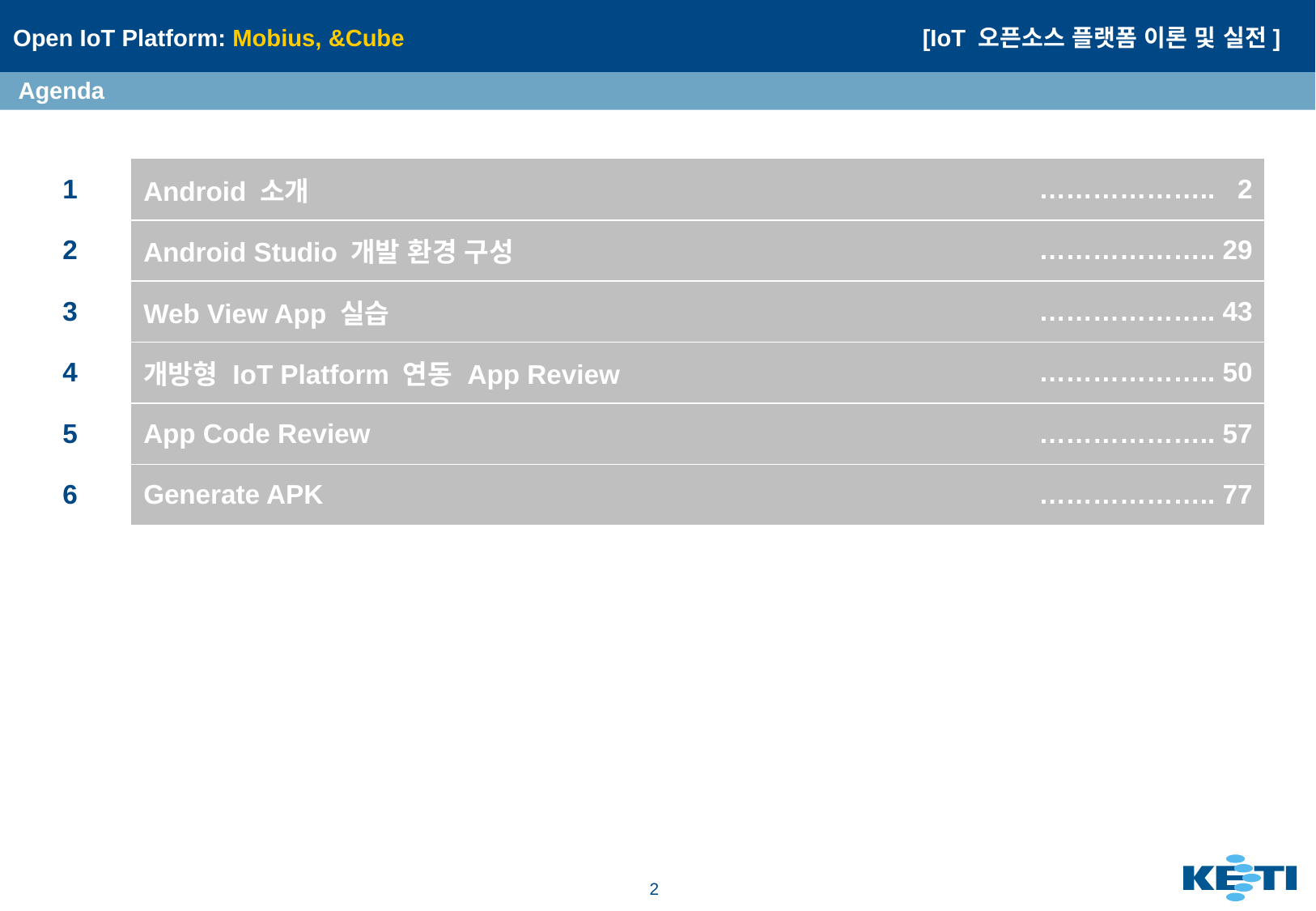

Agenda
| 1 | Android 소개 | ……………….. 2 |
| --- | --- | --- |
| 2 | Android Studio 개발 환경 구성 | ……………….. 29 |
| 3 | Web View App 실습 | ……………….. 43 |
| 4 | 개방형 IoT Platform 연동 App Review | ……………….. 50 |
| 5 | App Code Review | ……………….. 57 |
| 6 | Generate APK | ……………….. 77 |